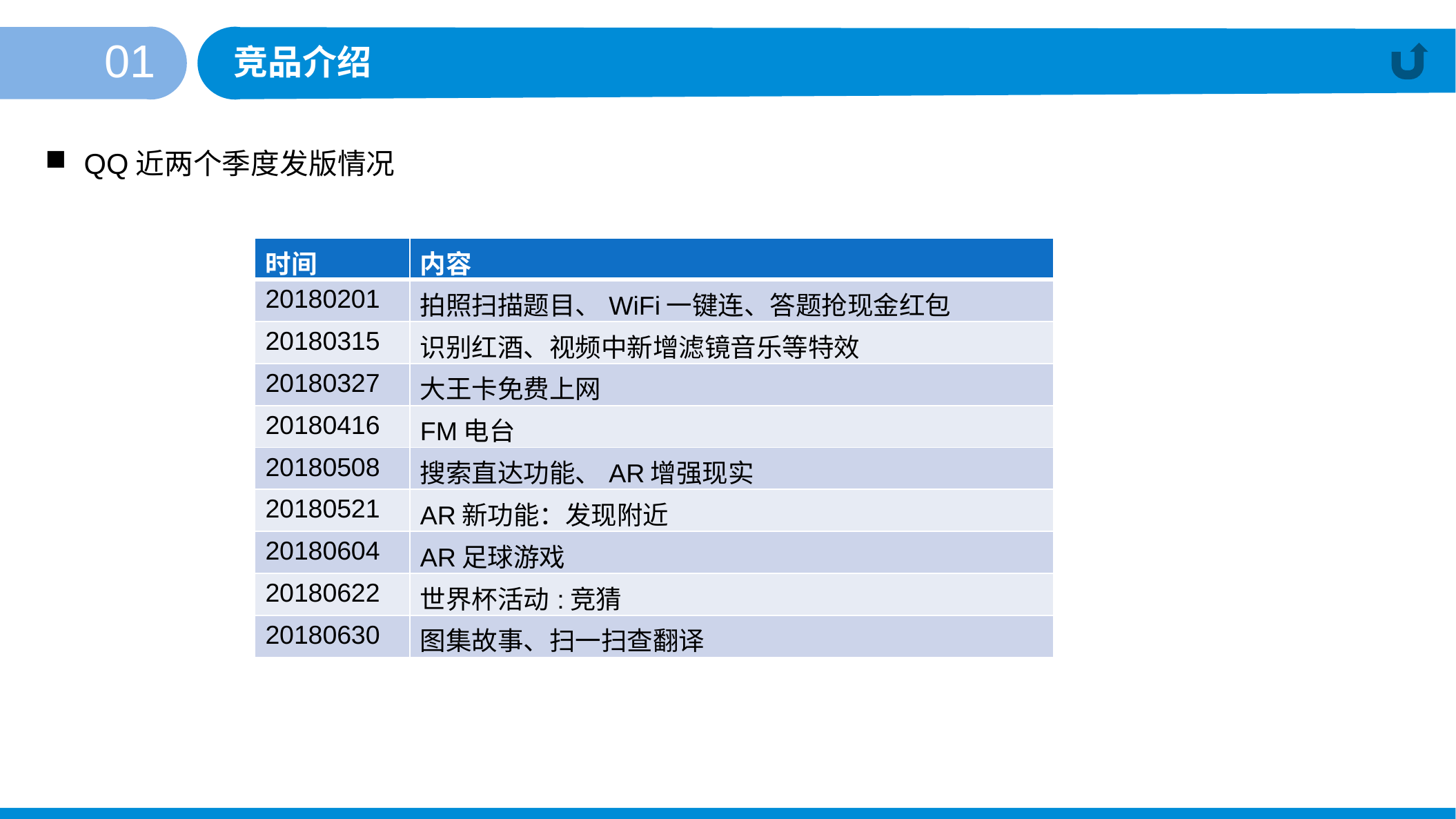

01

竞品介绍

QQ近两个季度发版情况
| 时间 | 内容 |
| --- | --- |
| 20180201 | 拍照扫描题目、WiFi一键连、答题抢现金红包 |
| 20180315 | 识别红酒、视频中新增滤镜音乐等特效 |
| 20180327 | 大王卡免费上网 |
| 20180416 | FM电台 |
| 20180508 | 搜索直达功能、AR增强现实 |
| 20180521 | AR新功能：发现附近 |
| 20180604 | AR足球游戏 |
| 20180622 | 世界杯活动:竞猜 |
| 20180630 | 图集故事、扫一扫查翻译 |